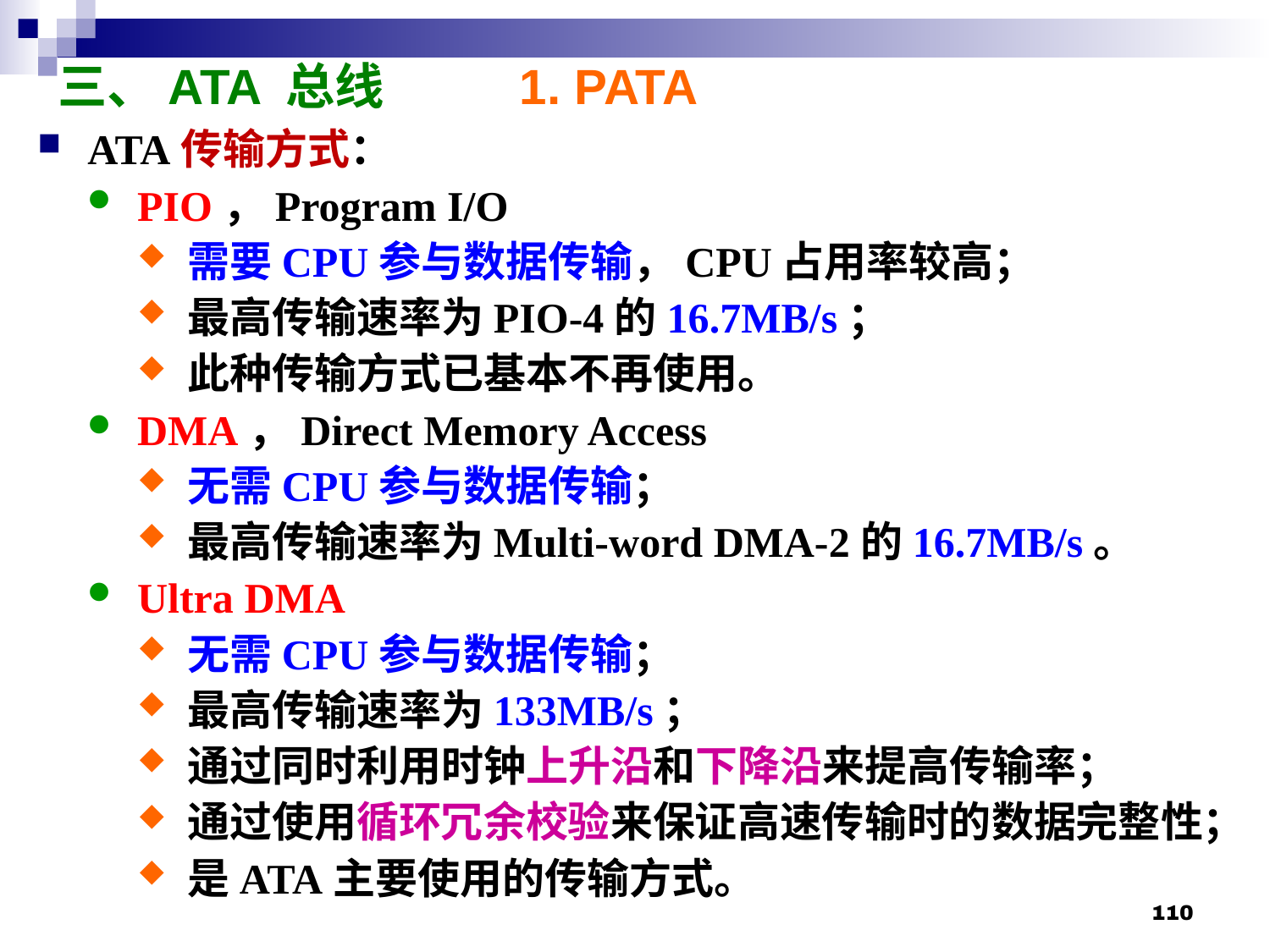

# 三、ATA 总线           1. PATA
ATA传输方式：
PIO，Program I/O
需要CPU参与数据传输，CPU占用率较高；
最高传输速率为PIO-4的16.7MB/s；
此种传输方式已基本不再使用。
DMA，Direct Memory Access
无需CPU参与数据传输；
最高传输速率为Multi-word DMA-2的16.7MB/s。
Ultra DMA
无需CPU参与数据传输；
最高传输速率为133MB/s；
通过同时利用时钟上升沿和下降沿来提高传输率；
通过使用循环冗余校验来保证高速传输时的数据完整性；
是ATA主要使用的传输方式。
110